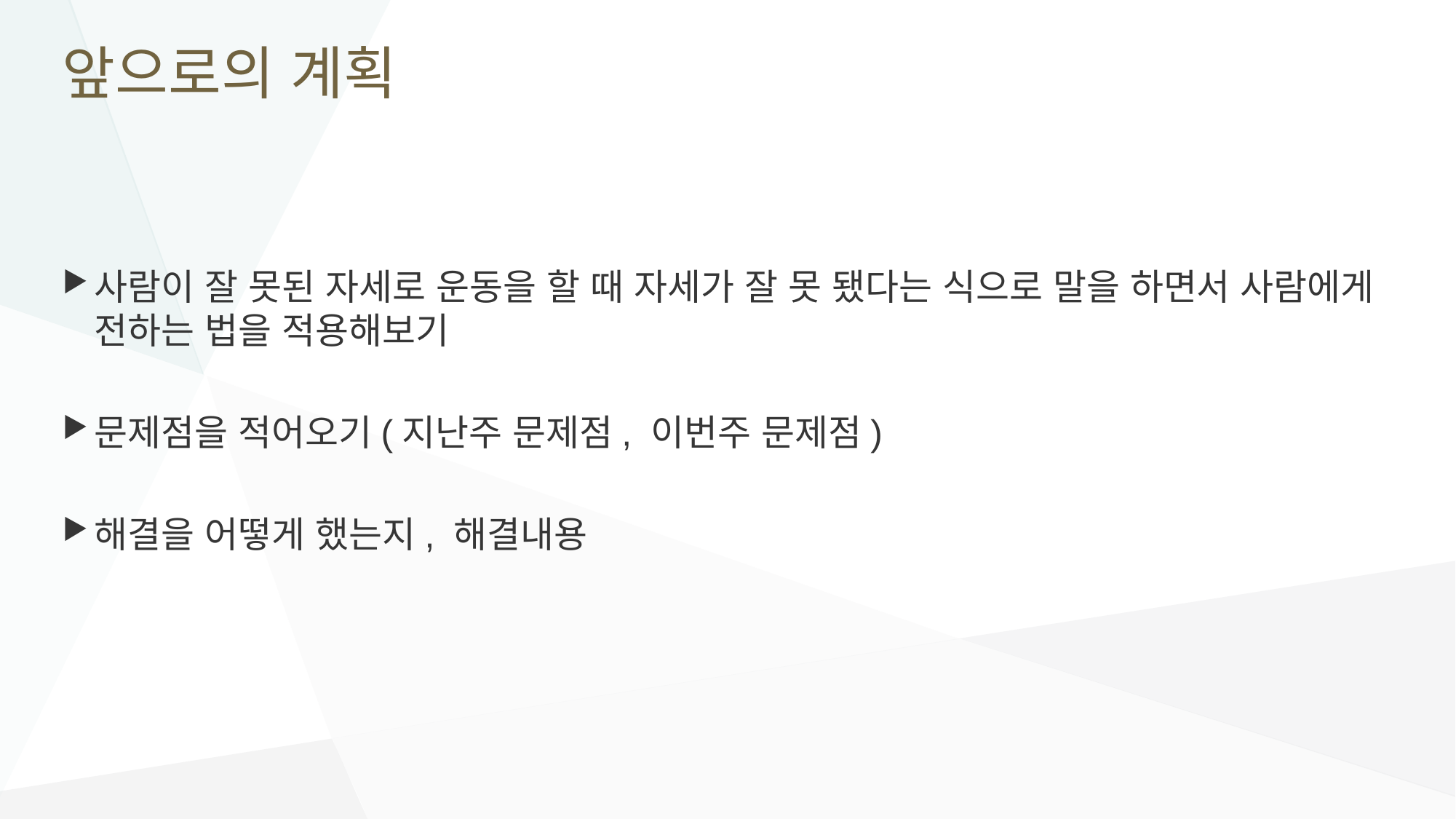

# 앞으로의 계획

사람이 잘 못된 자세로 운동을 할 때 자세가 잘 못 됐다는 식으로 말을 하면서 사람에게 전하는 법을 적용해보기

문제점을 적어오기(지난주 문제점, 이번주 문제점)

해결을 어떻게 했는지, 해결내용